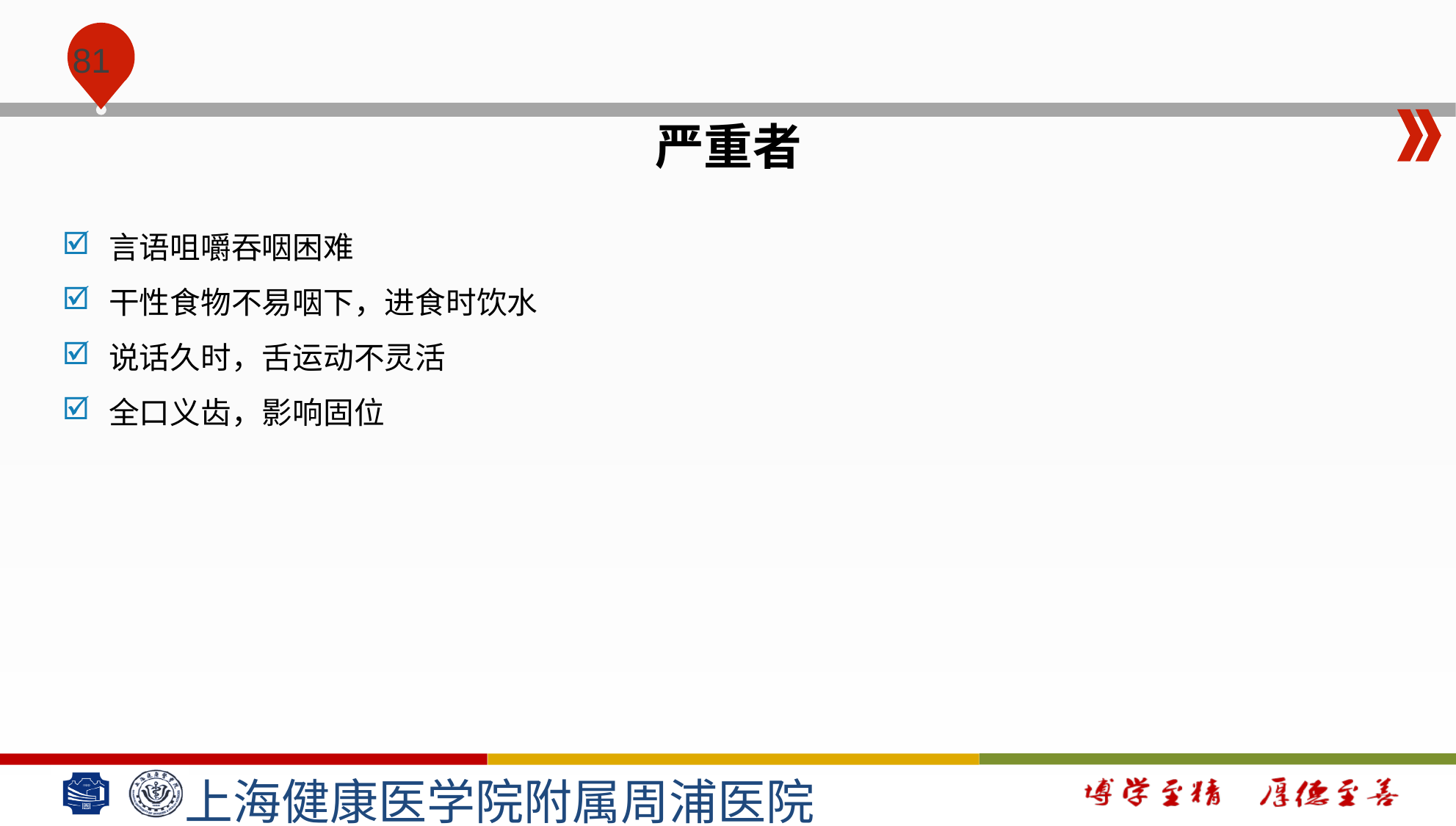

#

严重者
言语咀嚼吞咽困难
干性食物不易咽下，进食时饮水
说话久时，舌运动不灵活
全口义齿，影响固位